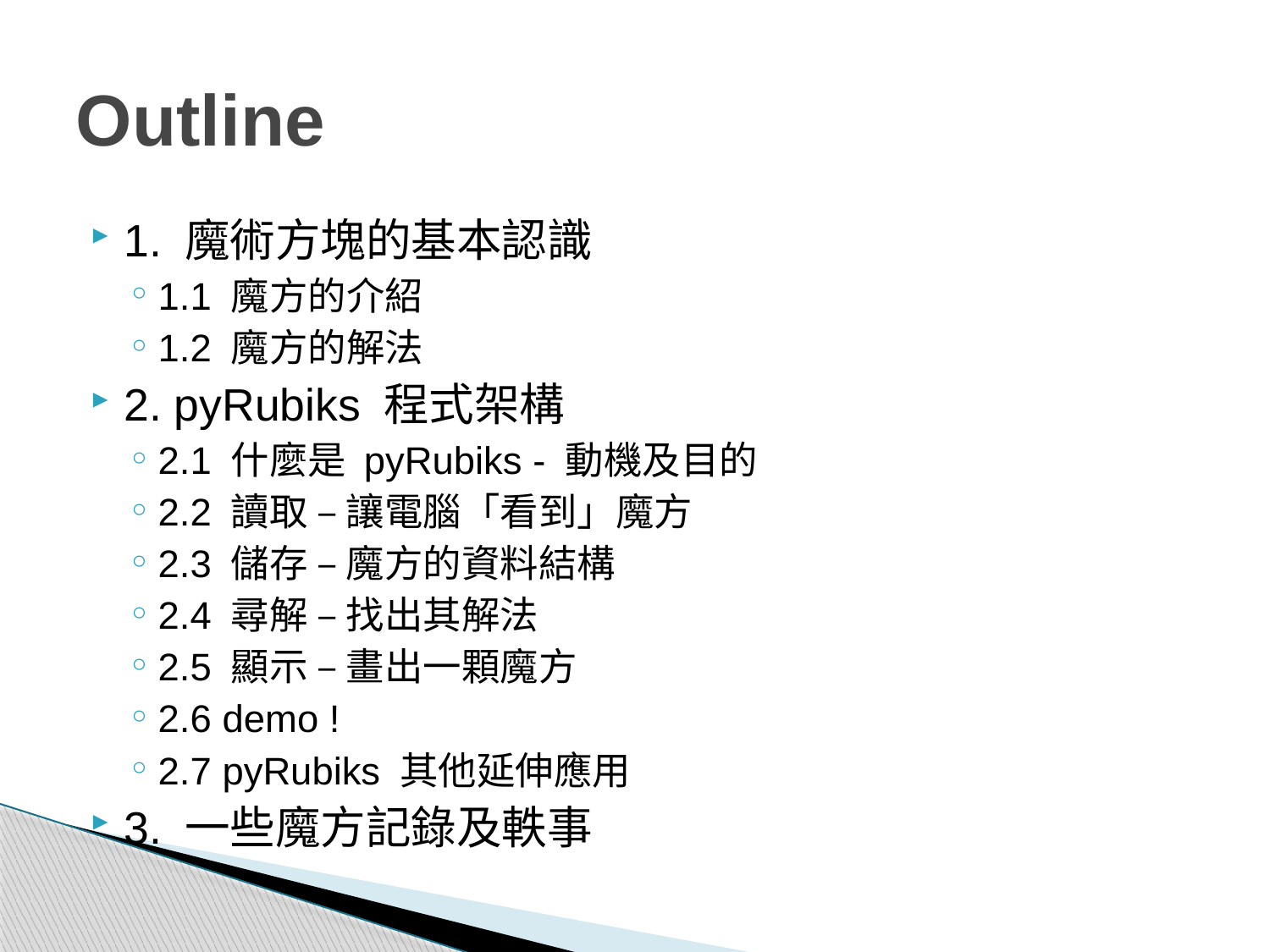

# Outline
1. 魔術方塊的基本認識
1.1 魔方的介紹
1.2 魔方的解法
2. pyRubiks 程式架構
2.1 什麼是 pyRubiks - 動機及目的
2.2 讀取 – 讓電腦「看到」魔方
2.3 儲存 – 魔方的資料結構
2.4 尋解 – 找出其解法
2.5 顯示 – 畫出一顆魔方
2.6 demo !
2.7 pyRubiks 其他延伸應用
3. 一些魔方記錄及軼事